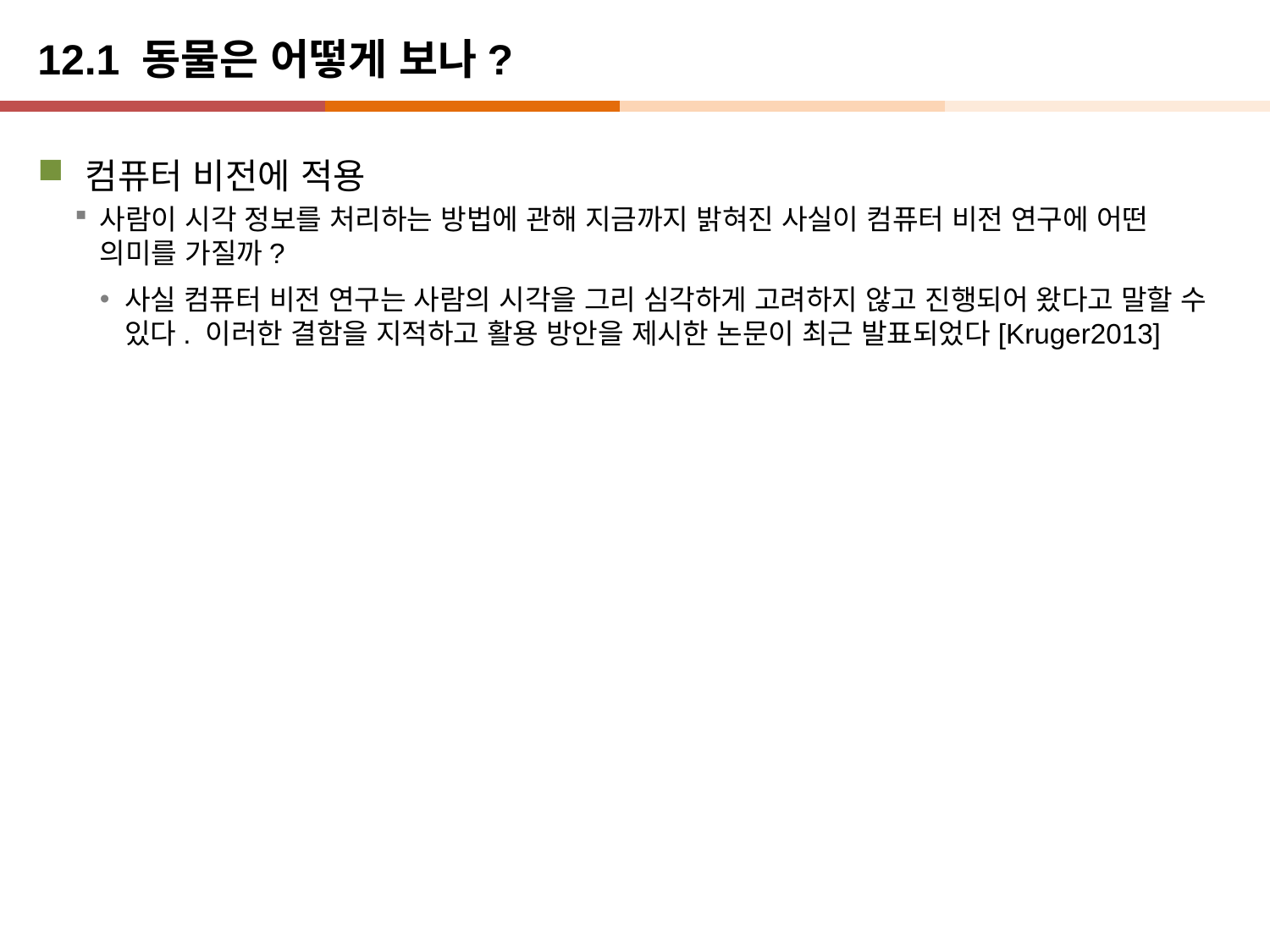

# 12.1 동물은 어떻게 보나?
컴퓨터 비전에 적용
사람이 시각 정보를 처리하는 방법에 관해 지금까지 밝혀진 사실이 컴퓨터 비전 연구에 어떤 의미를 가질까?
사실 컴퓨터 비전 연구는 사람의 시각을 그리 심각하게 고려하지 않고 진행되어 왔다고 말할 수 있다. 이러한 결함을 지적하고 활용 방안을 제시한 논문이 최근 발표되었다[Kruger2013]